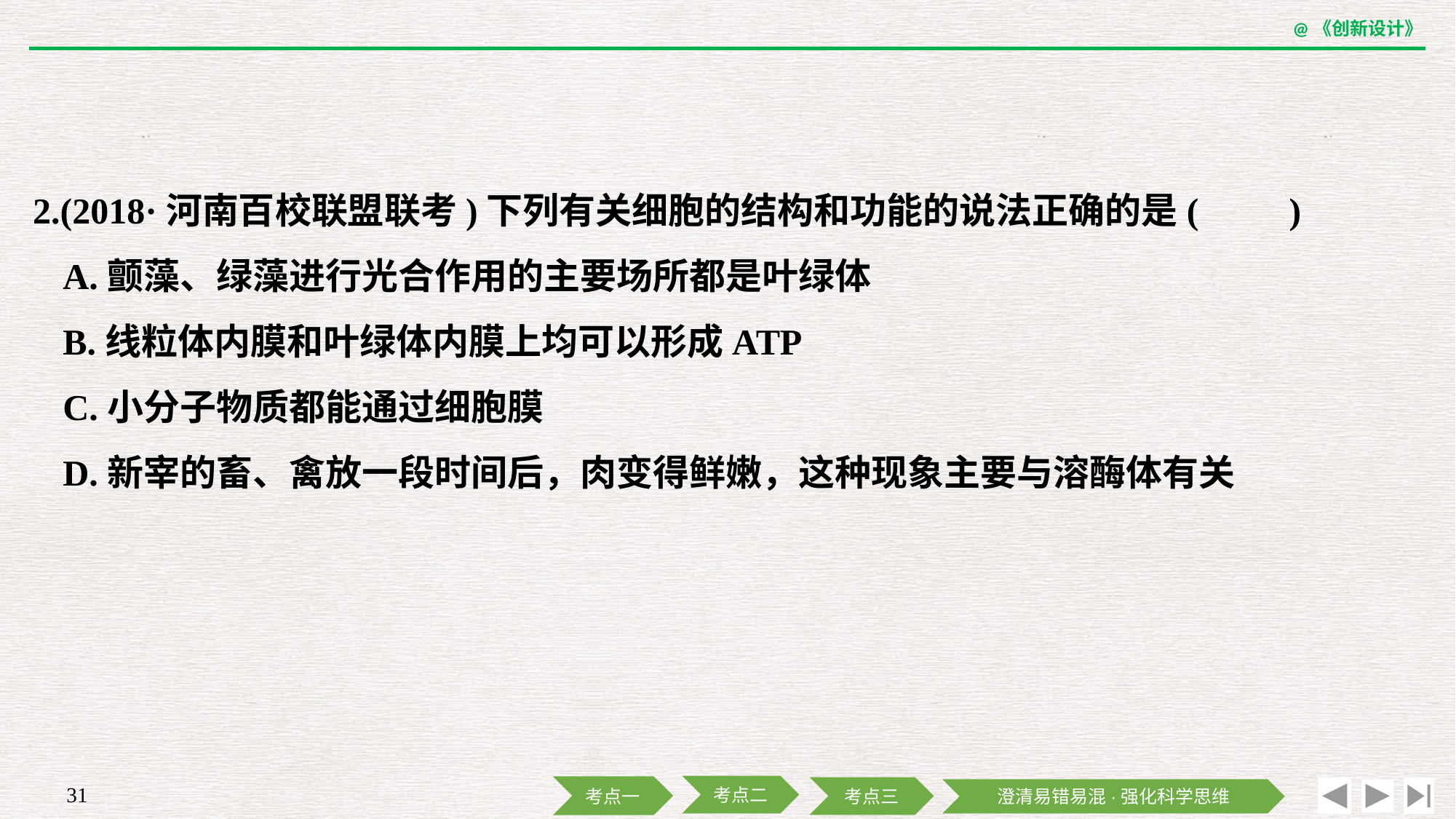

2.(2018·河南百校联盟联考)下列有关细胞的结构和功能的说法正确的是(　　)
	A.颤藻、绿藻进行光合作用的主要场所都是叶绿体
	B.线粒体内膜和叶绿体内膜上均可以形成ATP
	C.小分子物质都能通过细胞膜
	D.新宰的畜、禽放一段时间后，肉变得鲜嫩，这种现象主要与溶酶体有关